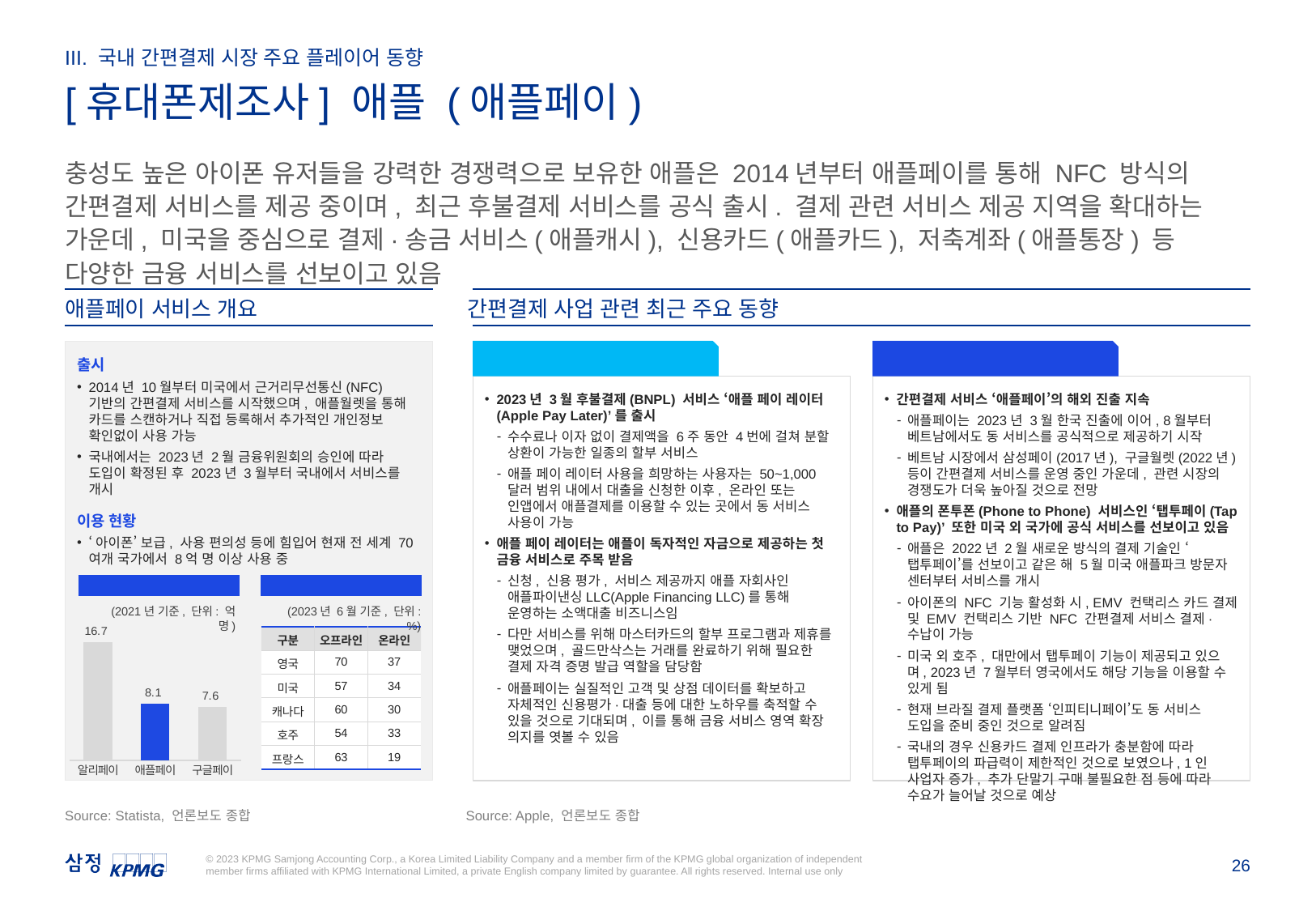

III. 국내 간편결제 시장 주요 플레이어 동향
[휴대폰제조사] 애플 (애플페이)
충성도 높은 아이폰 유저들을 강력한 경쟁력으로 보유한 애플은 2014년부터 애플페이를 통해 NFC 방식의 간편결제 서비스를 제공 중이며, 최근 후불결제 서비스를 공식 출시. 결제 관련 서비스 제공 지역을 확대하는 가운데, 미국을 중심으로 결제·송금 서비스(애플캐시), 신용카드(애플카드), 저축계좌(애플통장) 등 다양한 금융 서비스를 선보이고 있음
애플페이 서비스 개요
간편결제 사업 관련 최근 주요 동향
연관 서비스 출시로 생태계 확장
해외로 영역 확대하는 결제 서비스
출시
2014년 10월부터 미국에서 근거리무선통신(NFC) 기반의 간편결제 서비스를 시작했으며, 애플월렛을 통해 카드를 스캔하거나 직접 등록해서 추가적인 개인정보 확인없이 사용 가능
국내에서는 2023년 2월 금융위원회의 승인에 따라 도입이 확정된 후 2023년 3월부터 국내에서 서비스를 개시

이용 현황
‘아이폰’ 보급, 사용 편의성 등에 힘입어 현재 전 세계 70여개 국가에서 8억 명 이상 사용 중
2023년 3월 후불결제(BNPL) 서비스 ‘애플 페이 레이터(Apple Pay Later)’를 출시
수수료나 이자 없이 결제액을 6주 동안 4번에 걸쳐 분할 상환이 가능한 일종의 할부 서비스
애플 페이 레이터 사용을 희망하는 사용자는 50~1,000달러 범위 내에서 대출을 신청한 이후, 온라인 또는 인앱에서 애플결제를 이용할 수 있는 곳에서 동 서비스 사용이 가능
애플 페이 레이터는 애플이 독자적인 자금으로 제공하는 첫 금융 서비스로 주목 받음
신청, 신용 평가, 서비스 제공까지 애플 자회사인 애플파이낸싱LLC(Apple Financing LLC)를 통해 운영하는 소액대출 비즈니스임
다만 서비스를 위해 마스터카드의 할부 프로그램과 제휴를 맺었으며, 골드만삭스는 거래를 완료하기 위해 필요한 결제 자격 증명 발급 역할을 담당함
애플페이는 실질적인 고객 및 상점 데이터를 확보하고 자체적인 신용평가·대출 등에 대한 노하우를 축적할 수 있을 것으로 기대되며, 이를 통해 금융 서비스 영역 확장 의지를 엿볼 수 있음
간편결제 서비스 ‘애플페이’의 해외 진출 지속
애플페이는 2023년 3월 한국 진출에 이어, 8월부터 베트남에서도 동 서비스를 공식적으로 제공하기 시작
베트남 시장에서 삼성페이(2017년), 구글월렛(2022년) 등이 간편결제 서비스를 운영 중인 가운데, 관련 시장의 경쟁도가 더욱 높아질 것으로 전망
애플의 폰투폰(Phone to Phone) 서비스인 ‘탭투페이(Tap to Pay)’ 또한 미국 외 국가에 공식 서비스를 선보이고 있음
애플은 2022년 2월 새로운 방식의 결제 기술인 ‘탭투페이’를 선보이고 같은 해 5월 미국 애플파크 방문자 센터부터 서비스를 개시
아이폰의 NFC 기능 활성화 시, EMV 컨택리스 카드 결제 및 EMV 컨택리스 기반 NFC 간편결제 서비스 결제·수납이 가능
미국 외 호주, 대만에서 탭투페이 기능이 제공되고 있으며, 2023년 7월부터 영국에서도 해당 기능을 이용할 수 있게 됨
현재 브라질 결제 플랫폼 ‘인피티니페이’도 동 서비스 도입을 준비 중인 것으로 알려짐
국내의 경우 신용카드 결제 인프라가 충분함에 따라 탭투페이의 파급력이 제한적인 것으로 보였으나, 1인 사업자 증가, 추가 단말기 구매 불필요한 점 등에 따라 수요가 늘어날 것으로 예상
주요 간편결제 이용자 수
주요국 애플페이 침투율
(2021년 기준, 단위: 억 명)
(2023년 6월 기준, 단위: %)

### Chart

| Category | 계열 1 |
|---|---|
| 알리페이 | 16.717 |
| 애플페이 | 8.08 |
| 구글페이 | 7.575 |
| 구분 | 오프라인 | 온라인 |
| --- | --- | --- |
| 영국 | 70 | 37 |
| 미국 | 57 | 34 |
| 캐나다 | 60 | 30 |
| 호주 | 54 | 33 |
| 프랑스 | 63 | 19 |
Source: Statista, 언론보도 종합
Source: Apple, 언론보도 종합